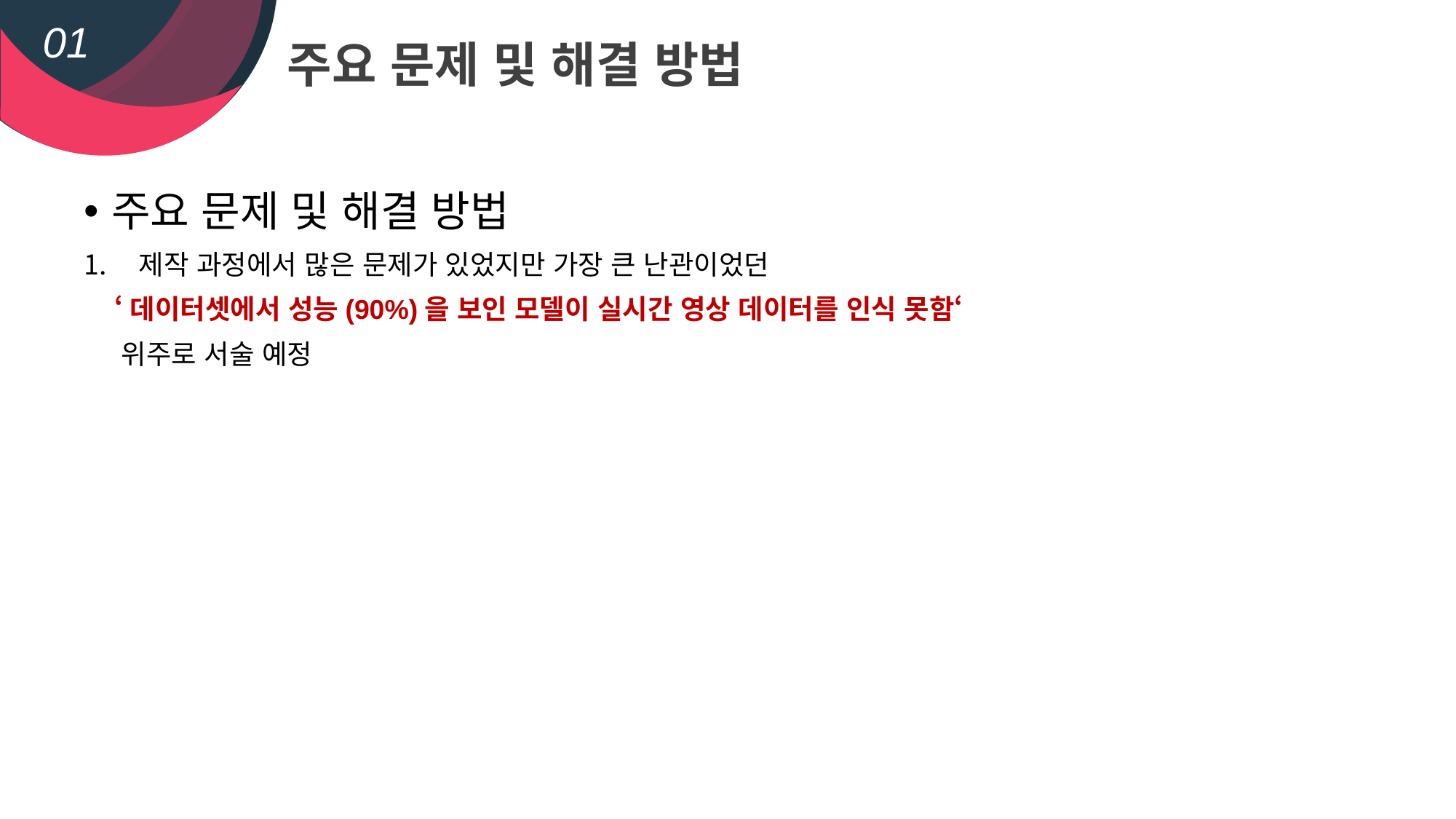

01
주요 문제 및 해결 방법
주요 문제 및 해결 방법
제작 과정에서 많은 문제가 있었지만 가장 큰 난관이었던
    ‘데이터셋에서 성능(90%)을 보인 모델이 실시간 영상 데이터를 인식 못함‘
    위주로 서술 예정